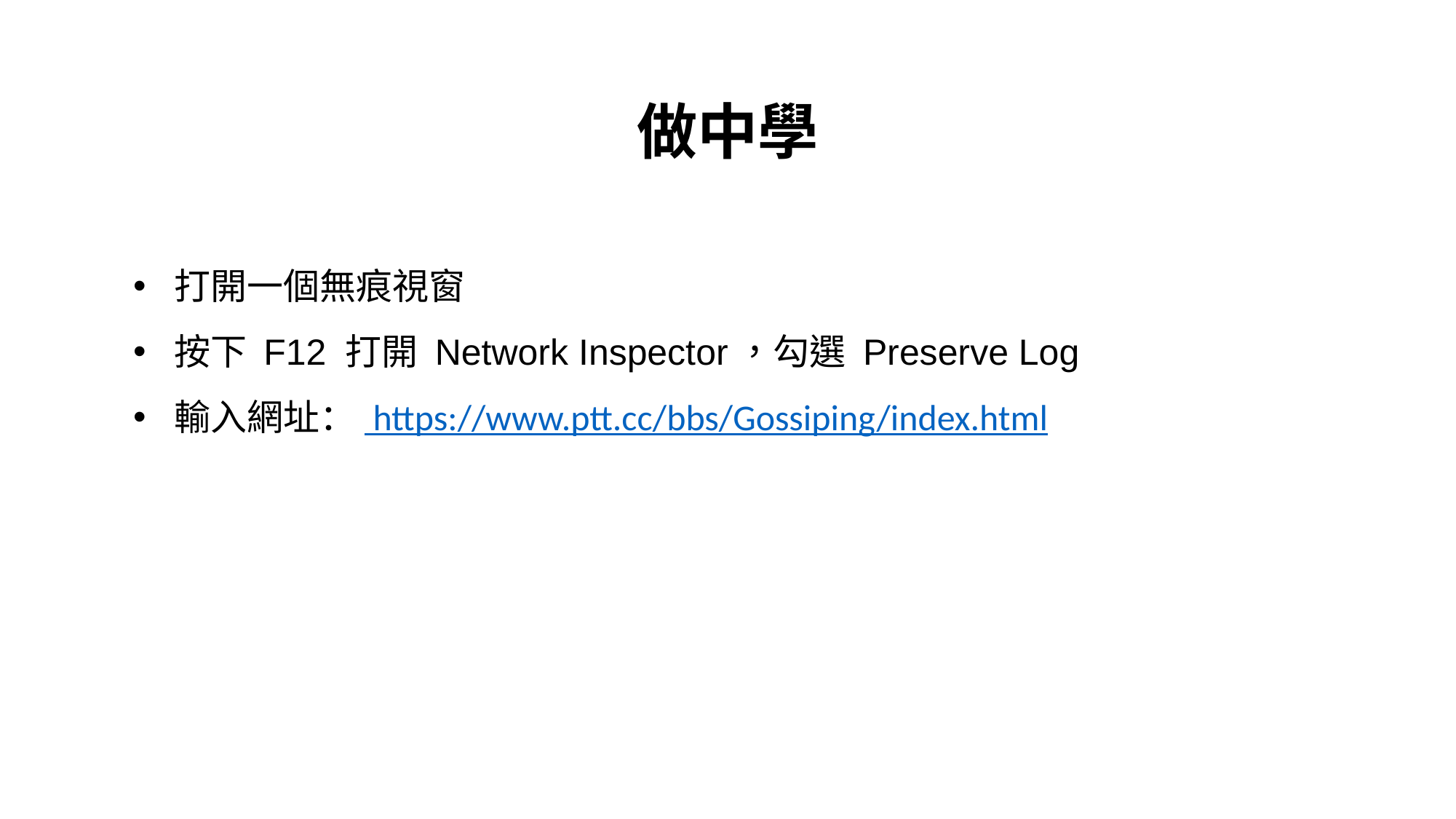

做中學
打開一個無痕視窗
按下 F12 打開 Network Inspector，勾選 Preserve Log
輸入網址： https://www.ptt.cc/bbs/Gossiping/index.html